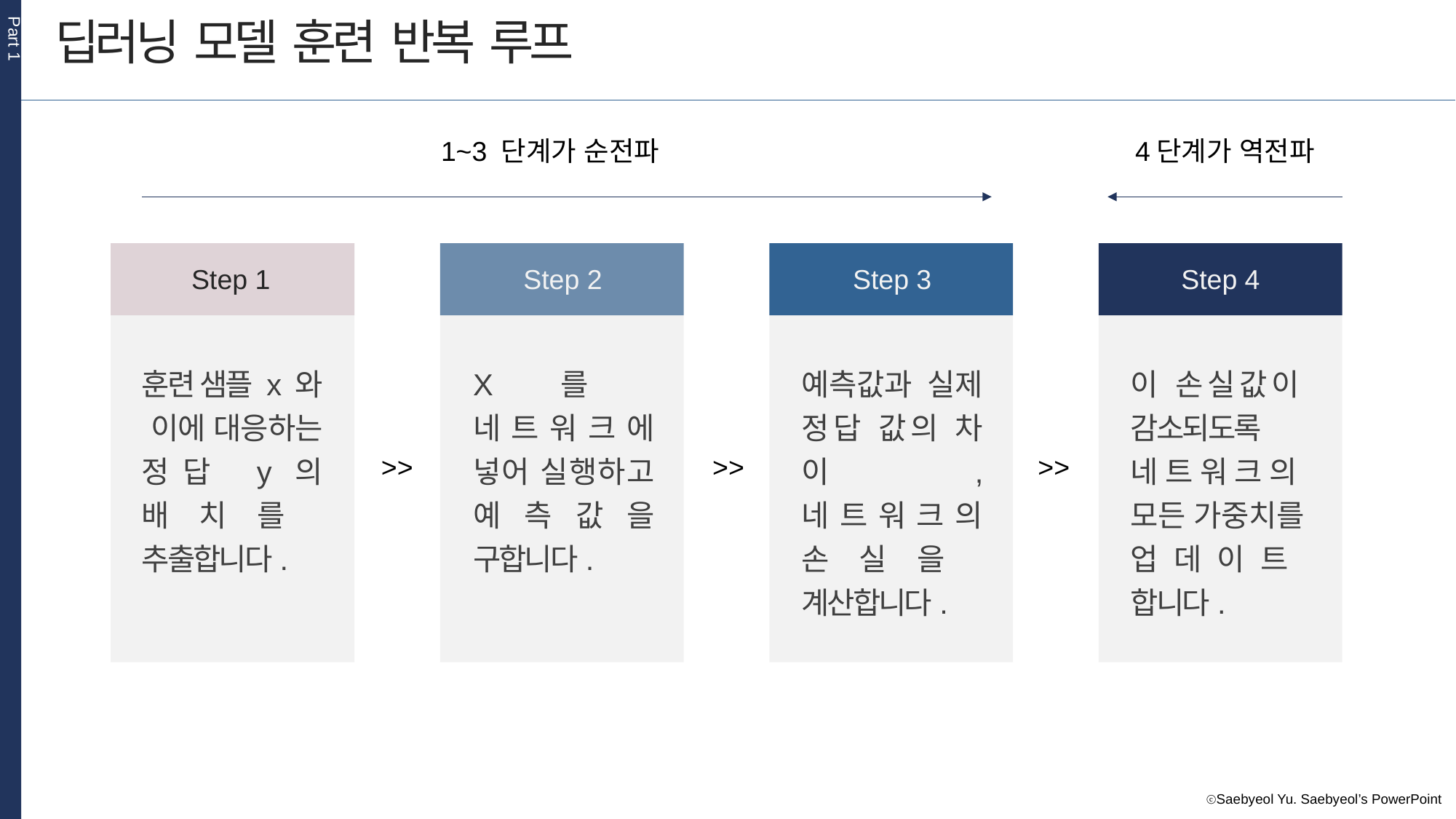

Part 1
딥러닝  모델  훈련  반복  루프
1~3 단계가 순전파
4단계가 역전파

Step 1
Step 2
Step 3
Step 4
훈련 샘플 x 와  이에 대응하는 정답 y의 배치를  추출합니다.
X를  네트워크에 넣어 실행하고 예측값을 구합니다.
예측값과  실제 정답 값의 차이, 네트워크의 손실을  계산합니다.
이 손실값이  감소되도록
네트워크의  모든 가중치를  업데이트  합니다.
>>
>>
>>